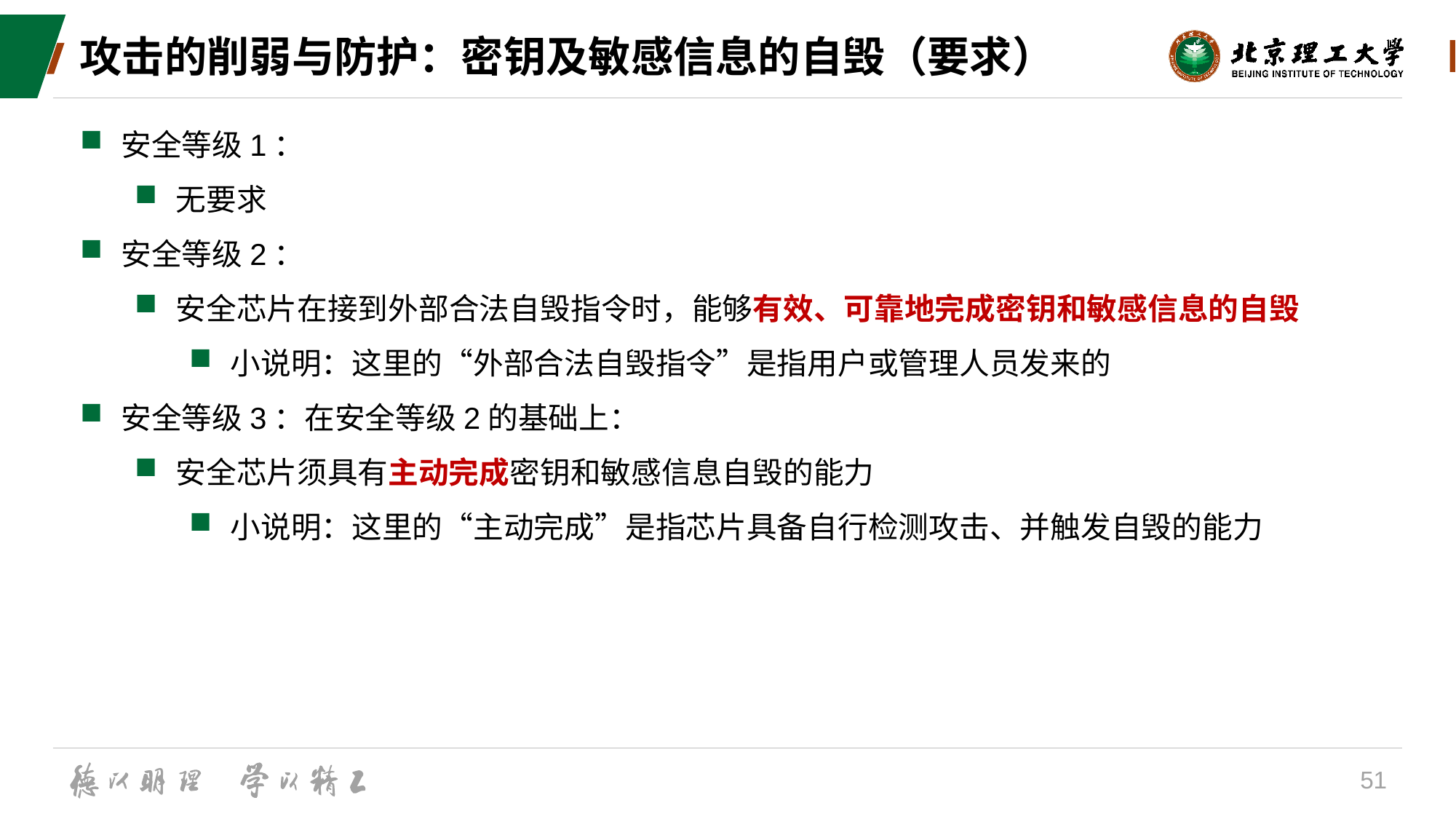

# 攻击的削弱与防护：密钥及敏感信息的自毁（要求）
安全等级1：
无要求
安全等级2：
安全芯片在接到外部合法自毁指令时，能够有效、可靠地完成密钥和敏感信息的自毁
小说明：这里的“外部合法自毁指令”是指用户或管理人员发来的
安全等级3：在安全等级2的基础上：
安全芯片须具有主动完成密钥和敏感信息自毁的能力
小说明：这里的“主动完成”是指芯片具备自行检测攻击、并触发自毁的能力